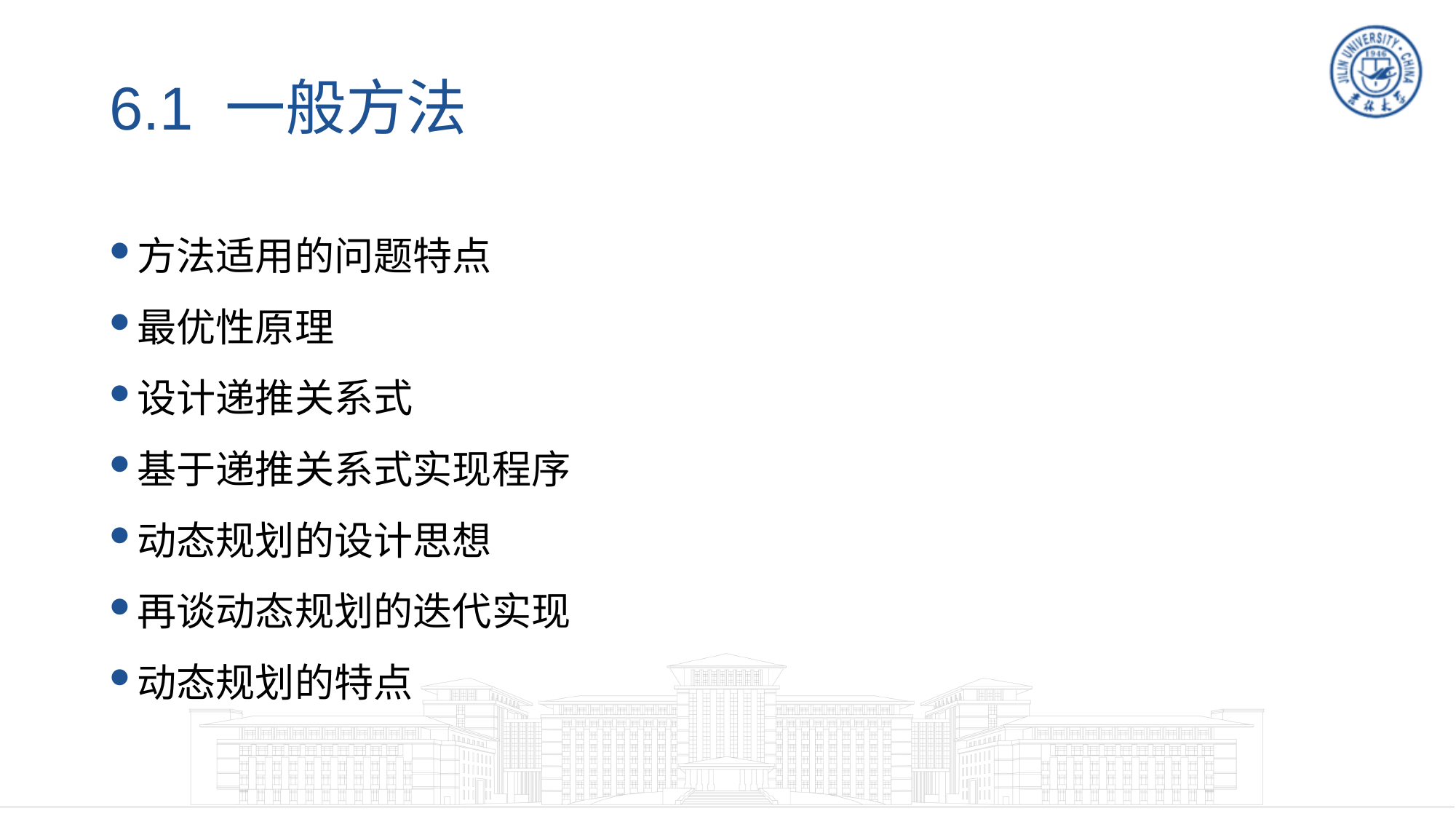

# 6.1 一般方法
方法适用的问题特点
最优性原理
设计递推关系式
基于递推关系式实现程序
动态规划的设计思想
再谈动态规划的迭代实现
动态规划的特点
3